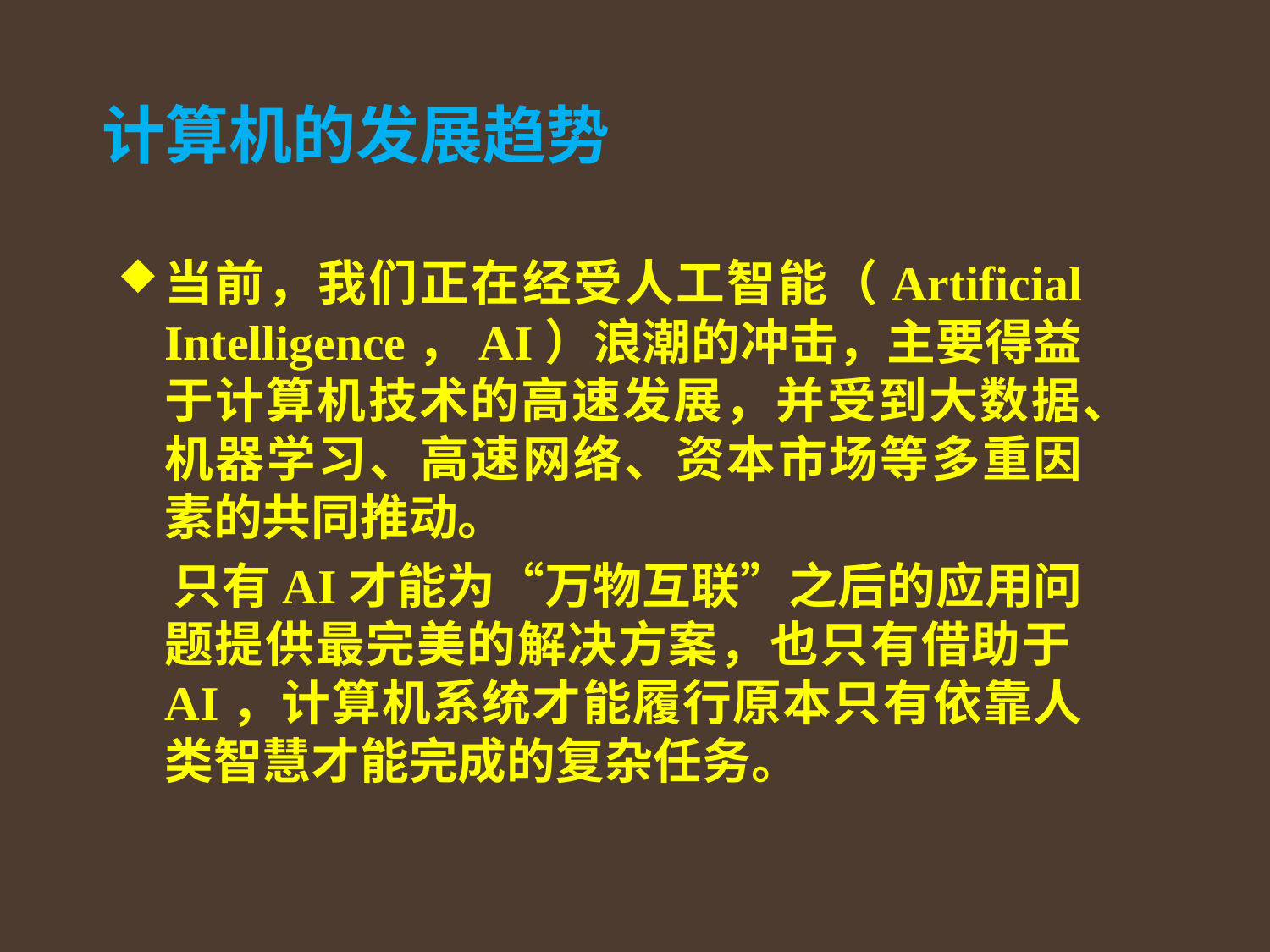

计算机的发展趋势
当前，我们正在经受人工智能（Artificial Intelligence，AI）浪潮的冲击，主要得益于计算机技术的高速发展，并受到大数据、机器学习、高速网络、资本市场等多重因素的共同推动。
    只有AI才能为“万物互联”之后的应用问题提供最完美的解决方案，也只有借助于AI，计算机系统才能履行原本只有依靠人类智慧才能完成的复杂任务。